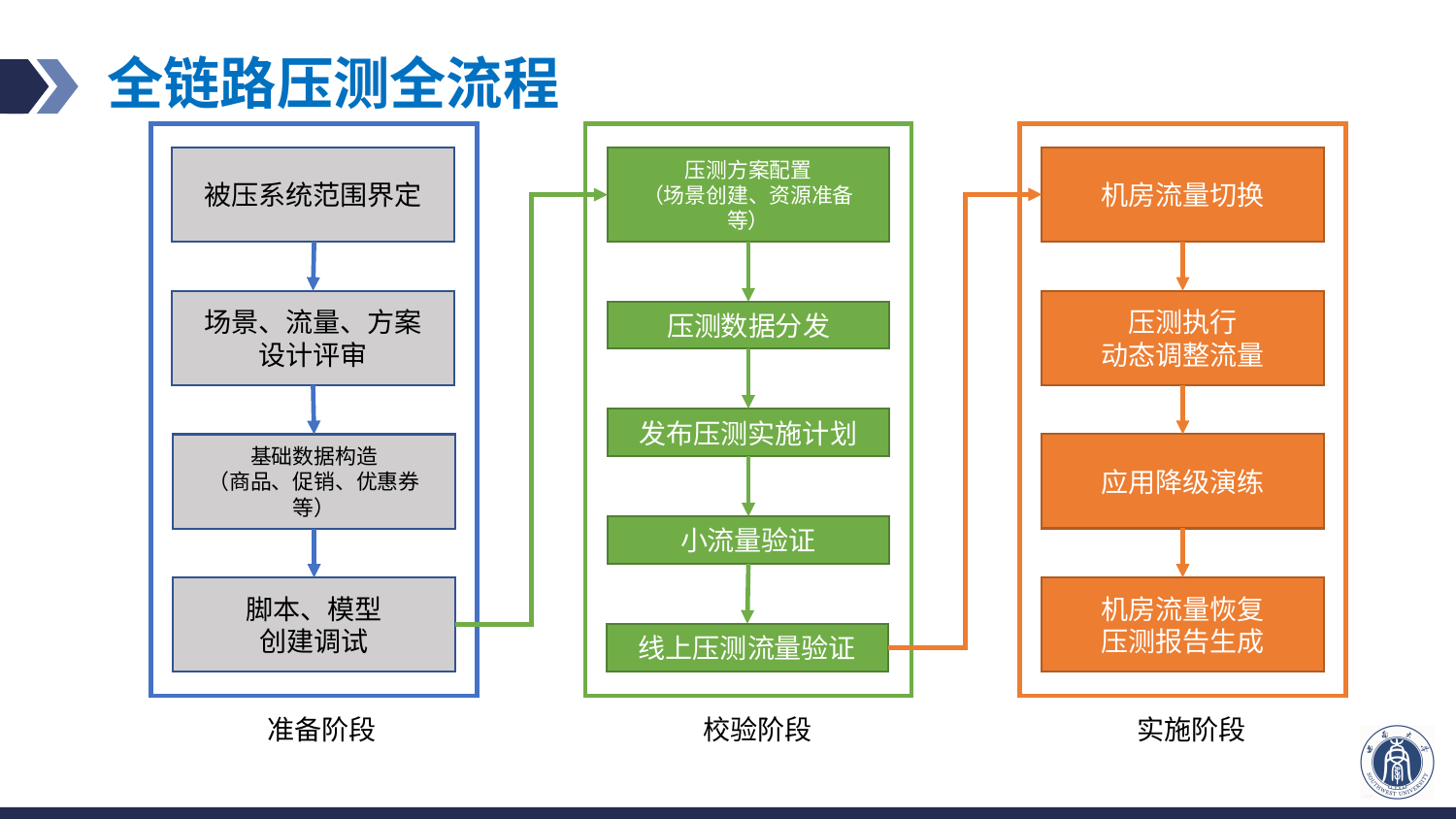

# 全链路压测全流程

被压系统范围界定
场景、流量、方案
设计评审
基础数据构造
（商品、促销、优惠券等）
脚本、模型
创建调试
准备阶段

压测方案配置
（场景创建、资源准备等）
压测数据分发
发布压测实施计划
小流量验证
线上压测流量验证
校验阶段

机房流量切换
压测执行
动态调整流量
应用降级演练
机房流量恢复
压测报告生成
实施阶段